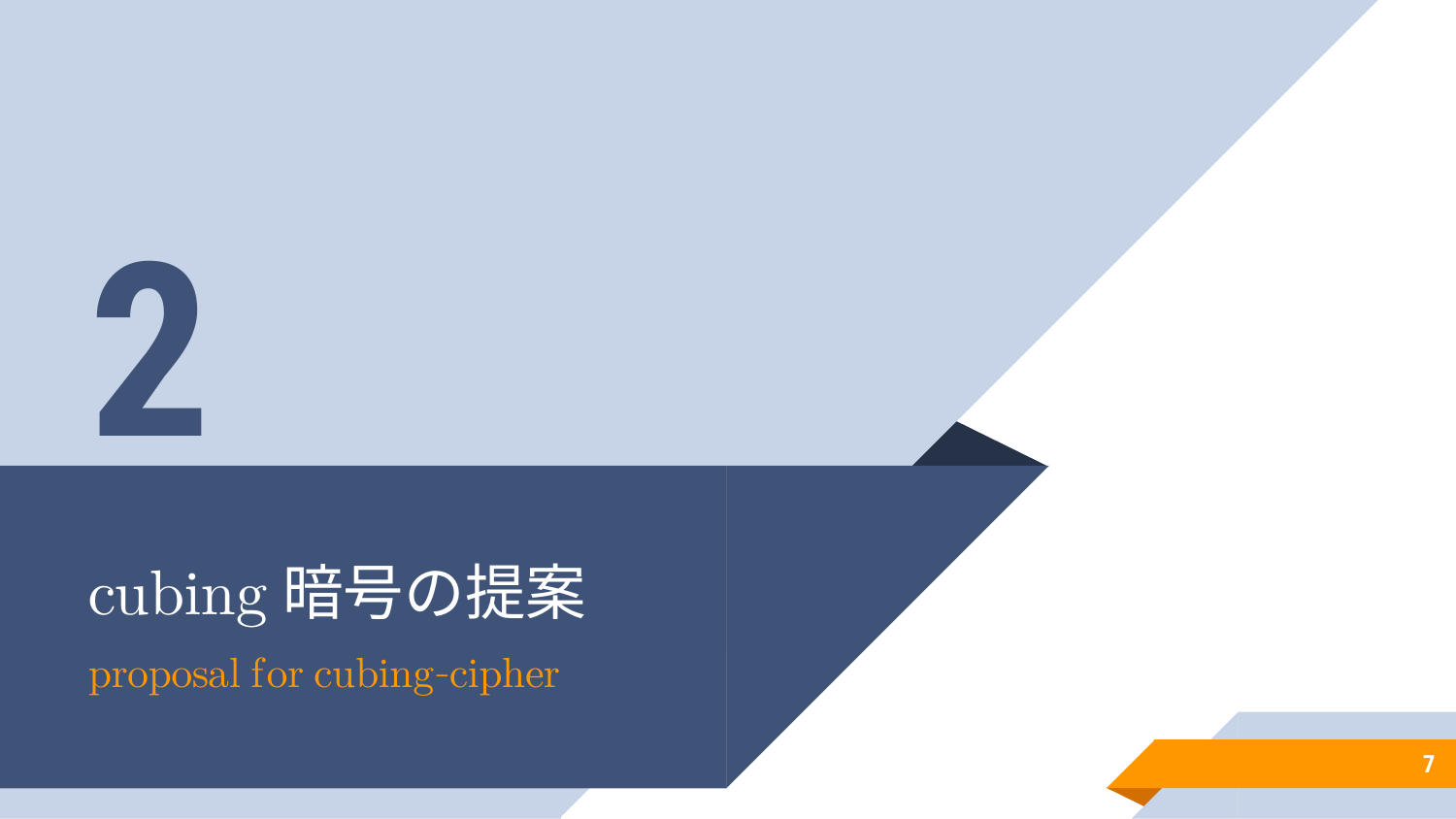

2
# cubing暗号の提案
proposal for cubing-cipher
7